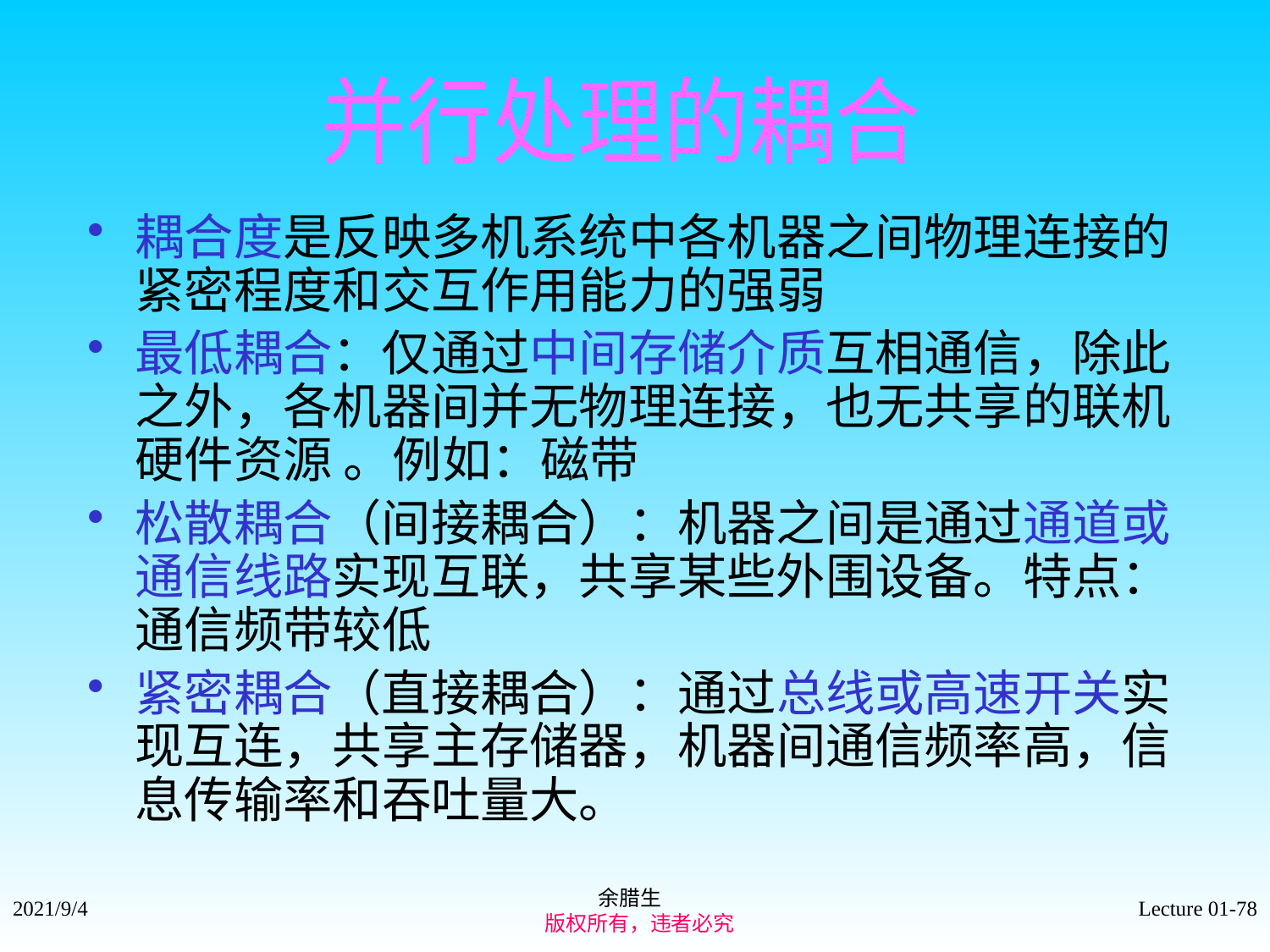

并行处理的耦合
耦合度是反映多机系统中各机器之间物理连接的紧密程度和交互作用能力的强弱
最低耦合：仅通过中间存储介质互相通信，除此之外，各机器间并无物理连接，也无共享的联机硬件资源 。例如：磁带
松散耦合（间接耦合）：机器之间是通过通道或通信线路实现互联，共享某些外围设备。特点：通信频带较低
紧密耦合（直接耦合）：通过总线或高速开关实现互连，共享主存储器，机器间通信频率高，信息传输率和吞吐量大。
余腊生
 版权所有，违者必究
2021/9/4
Lecture 01-78